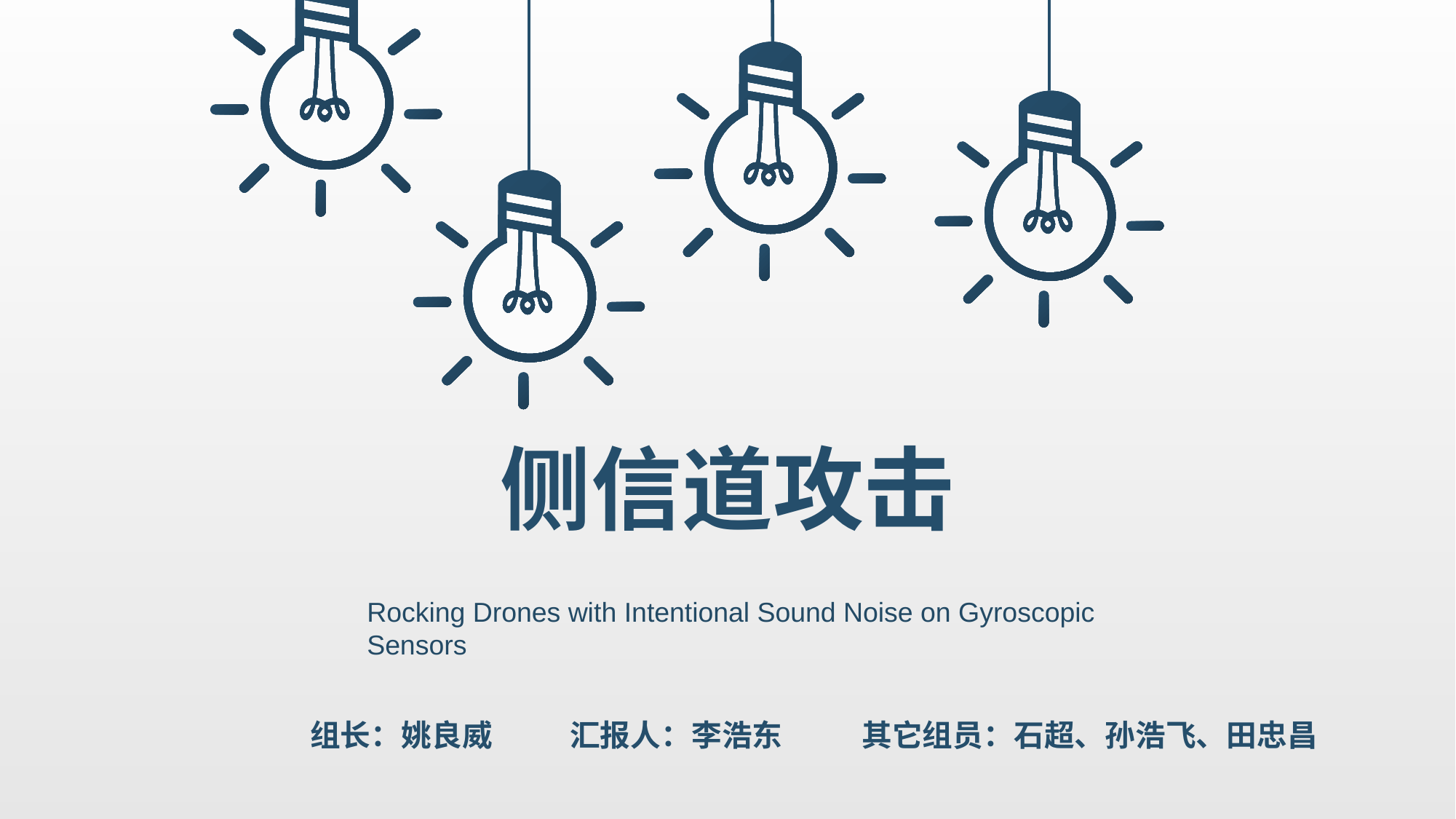

侧信道攻击
Rocking Drones with Intentional Sound Noise on Gyroscopic Sensors
组长：姚良威
汇报人：李浩东
其它组员：石超、孙浩飞、田忠昌